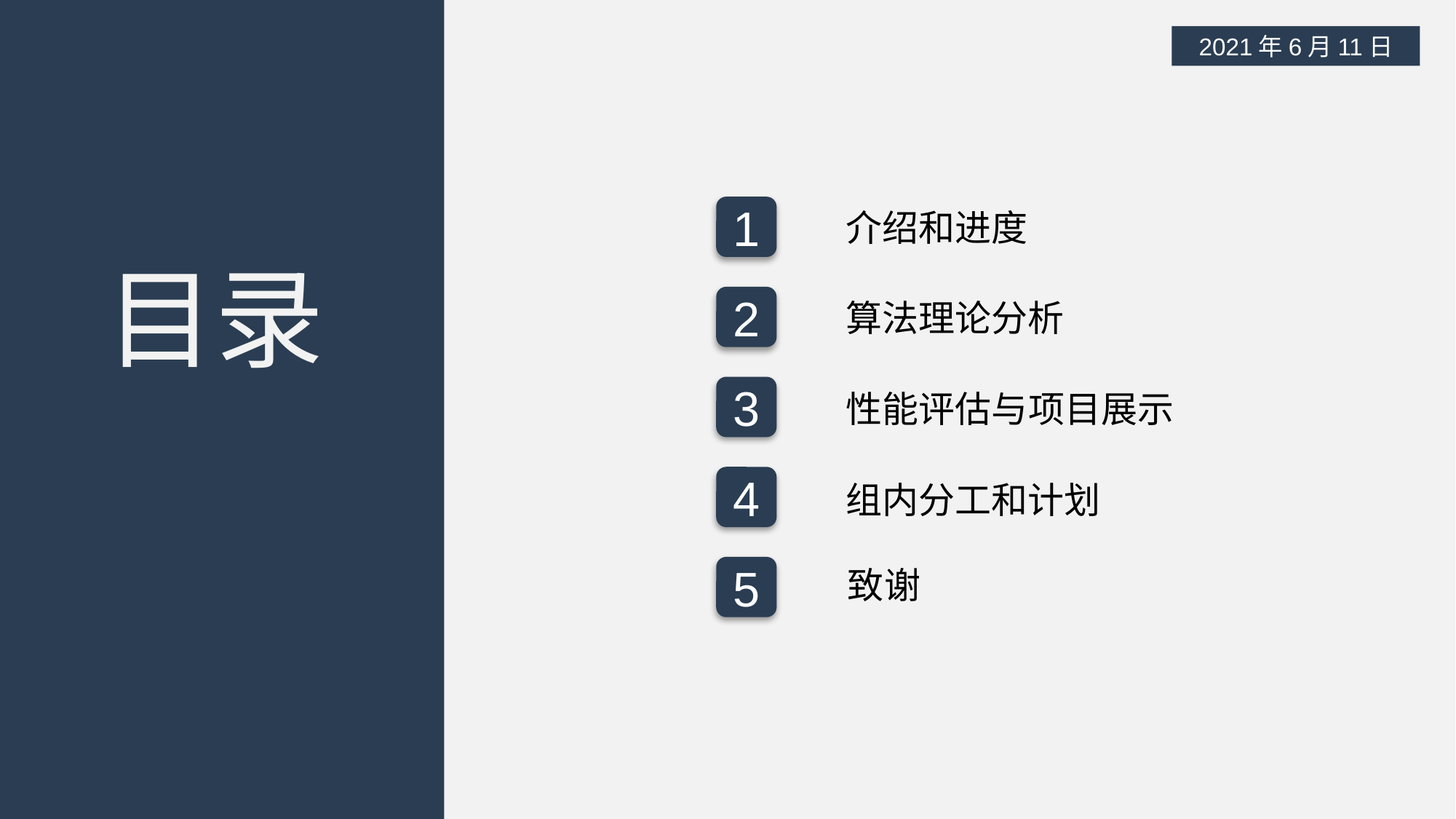

2021年6月11日
1
介绍和进度
目录
2
算法理论分析
3
性能评估与项目展示
4
组内分工和计划
5
致谢